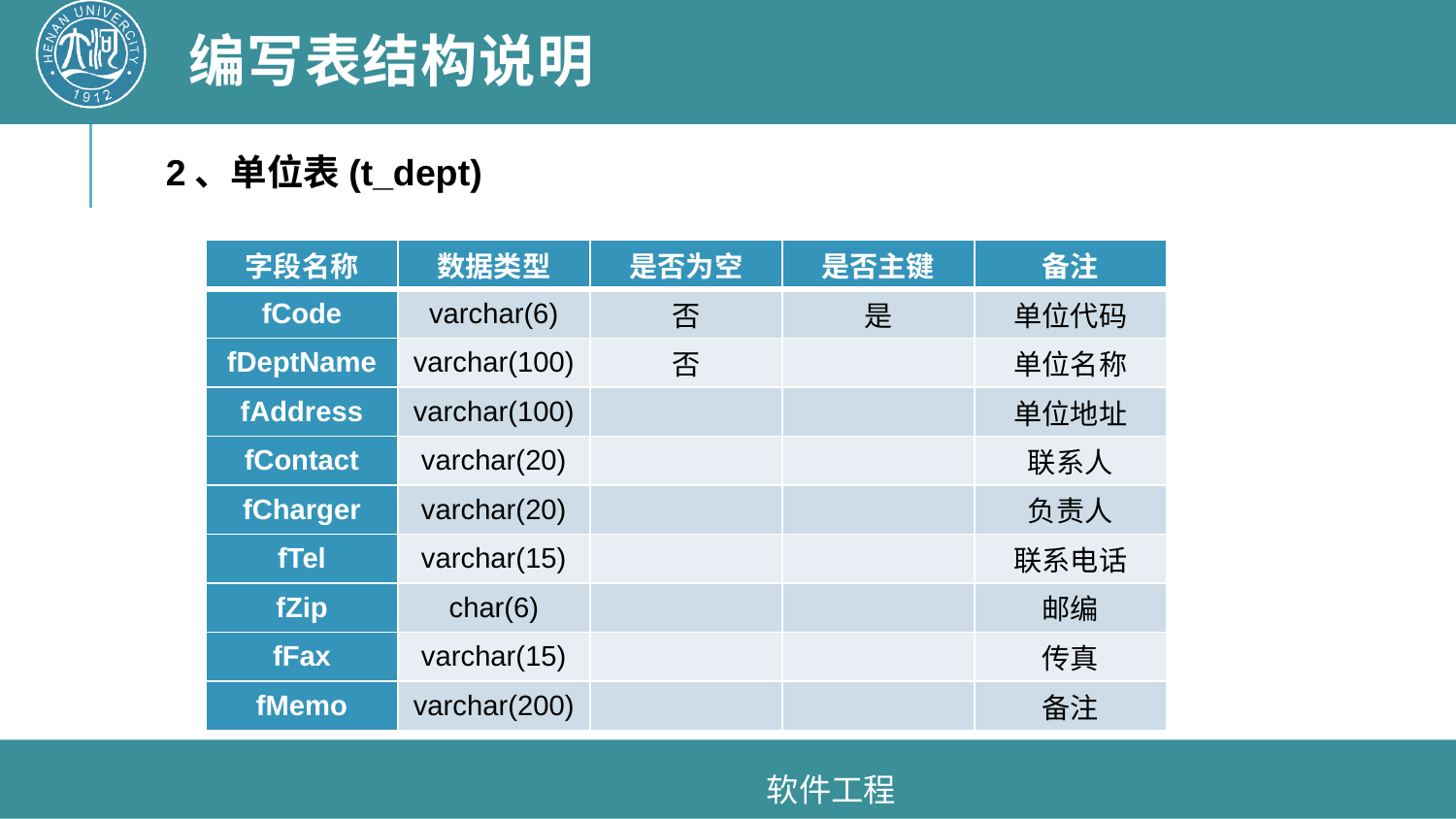

# 编写表结构说明
2、单位表(t_dept)
| 字段名称 | 数据类型 | 是否为空 | 是否主键 | 备注 |
| --- | --- | --- | --- | --- |
| fCode | varchar(6) | 否 | 是 | 单位代码 |
| fDeptName | varchar(100) | 否 |  | 单位名称 |
| fAddress | varchar(100) |  |  | 单位地址 |
| fContact | varchar(20) |  |  | 联系人 |
| fCharger | varchar(20) |  |  | 负责人 |
| fTel | varchar(15) |  |  | 联系电话 |
| fZip | char(6) |  |  | 邮编 |
| fFax | varchar(15) |  |  | 传真 |
| fMemo | varchar(200) |  |  | 备注 |

软件工程
30